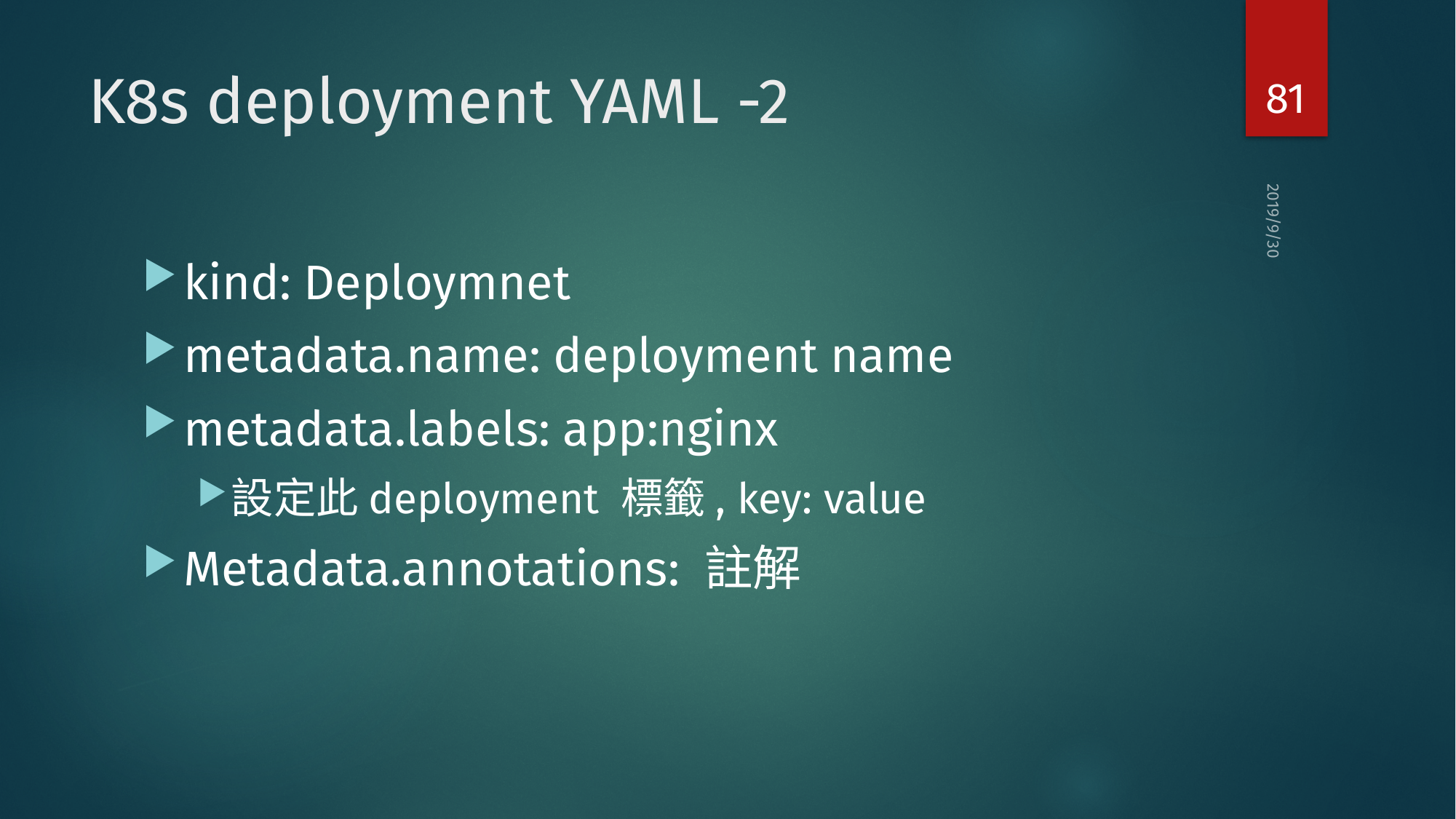

81
# K8s deployment YAML -2
2019/9/30
kind: Deploymnet
metadata.name: deployment name
metadata.labels: app:nginx
設定此deployment 標籤, key: value
Metadata.annotations: 註解